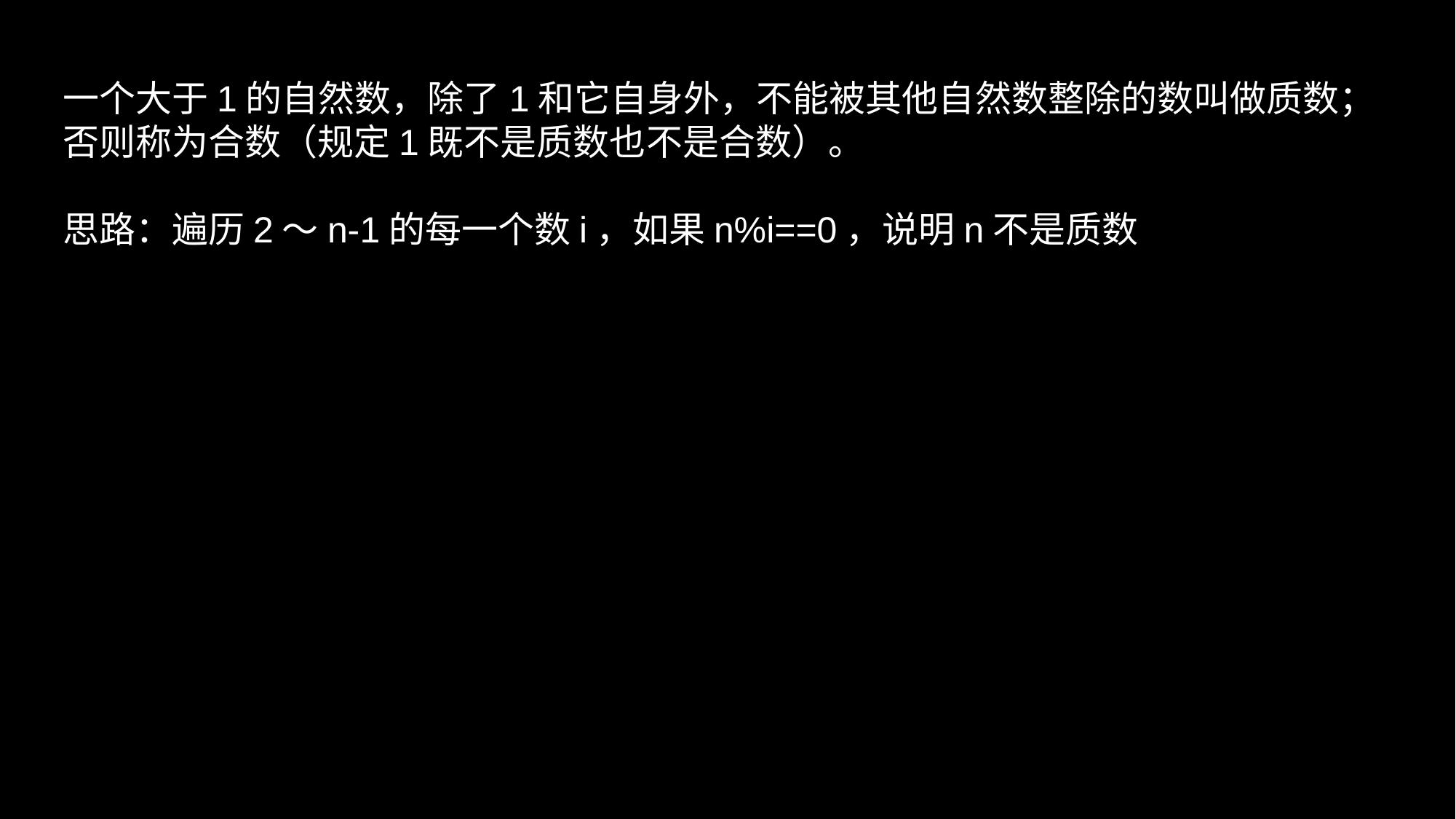

一个大于1的自然数，除了1和它自身外，不能被其他自然数整除的数叫做质数；否则称为合数（规定1既不是质数也不是合数）。

思路：遍历2～n-1的每一个数i，如果n%i==0，说明n不是质数